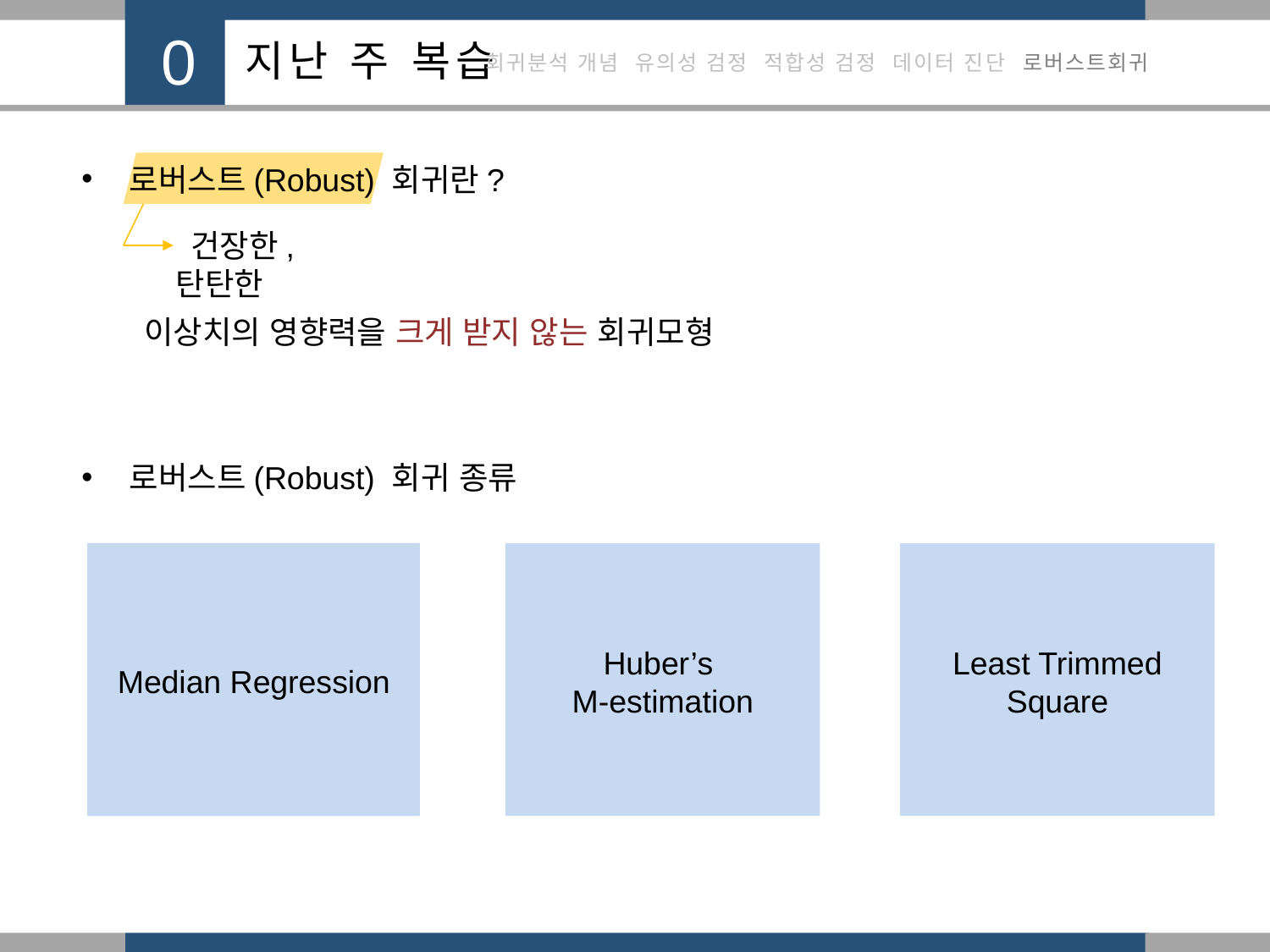

로버스트(Robust) 회귀란?
 건장한, 탄탄한
이상치의 영향력을 크게 받지 않는 회귀모형
로버스트(Robust) 회귀 종류

Huber’s
M-estimation
Least Trimmed
Square
Median Regression
Median Regression